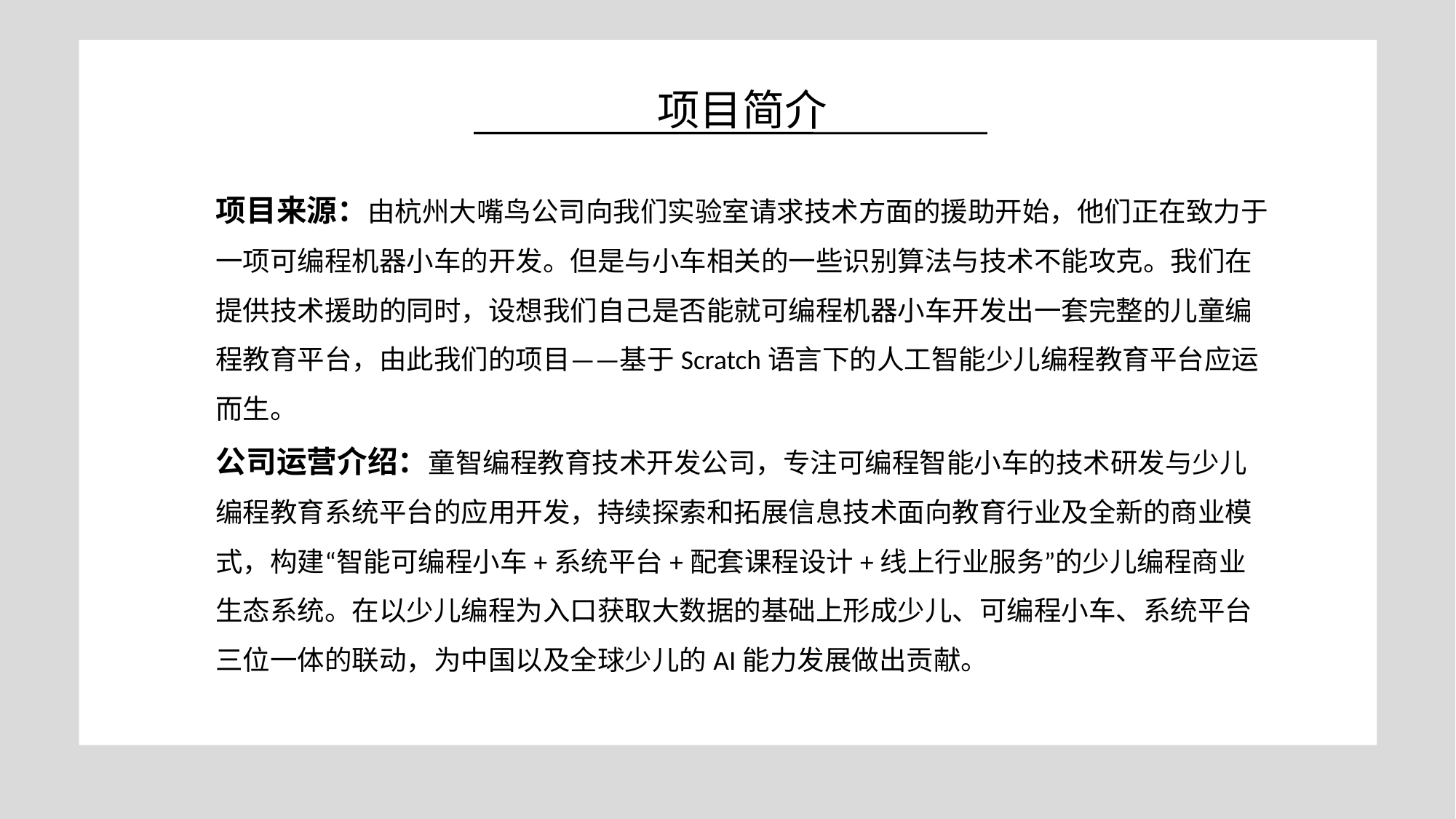

项目简介

项目来源：由杭州大嘴鸟公司向我们实验室请求技术方面的援助开始，他们正在致力于一项可编程机器小车的开发。但是与小车相关的一些识别算法与技术不能攻克。我们在提供技术援助的同时，设想我们自己是否能就可编程机器小车开发出一套完整的儿童编程教育平台，由此我们的项目——基于Scratch语言下的人工智能少儿编程教育平台应运而生。
公司运营介绍：童智编程教育技术开发公司，专注可编程智能小车的技术研发与少儿编程教育系统平台的应用开发，持续探索和拓展信息技术面向教育行业及全新的商业模式，构建“智能可编程小车+系统平台+配套课程设计+线上行业服务”的少儿编程商业生态系统。在以少儿编程为入口获取大数据的基础上形成少儿、可编程小车、系统平台三位一体的联动，为中国以及全球少儿的AI能力发展做出贡献。